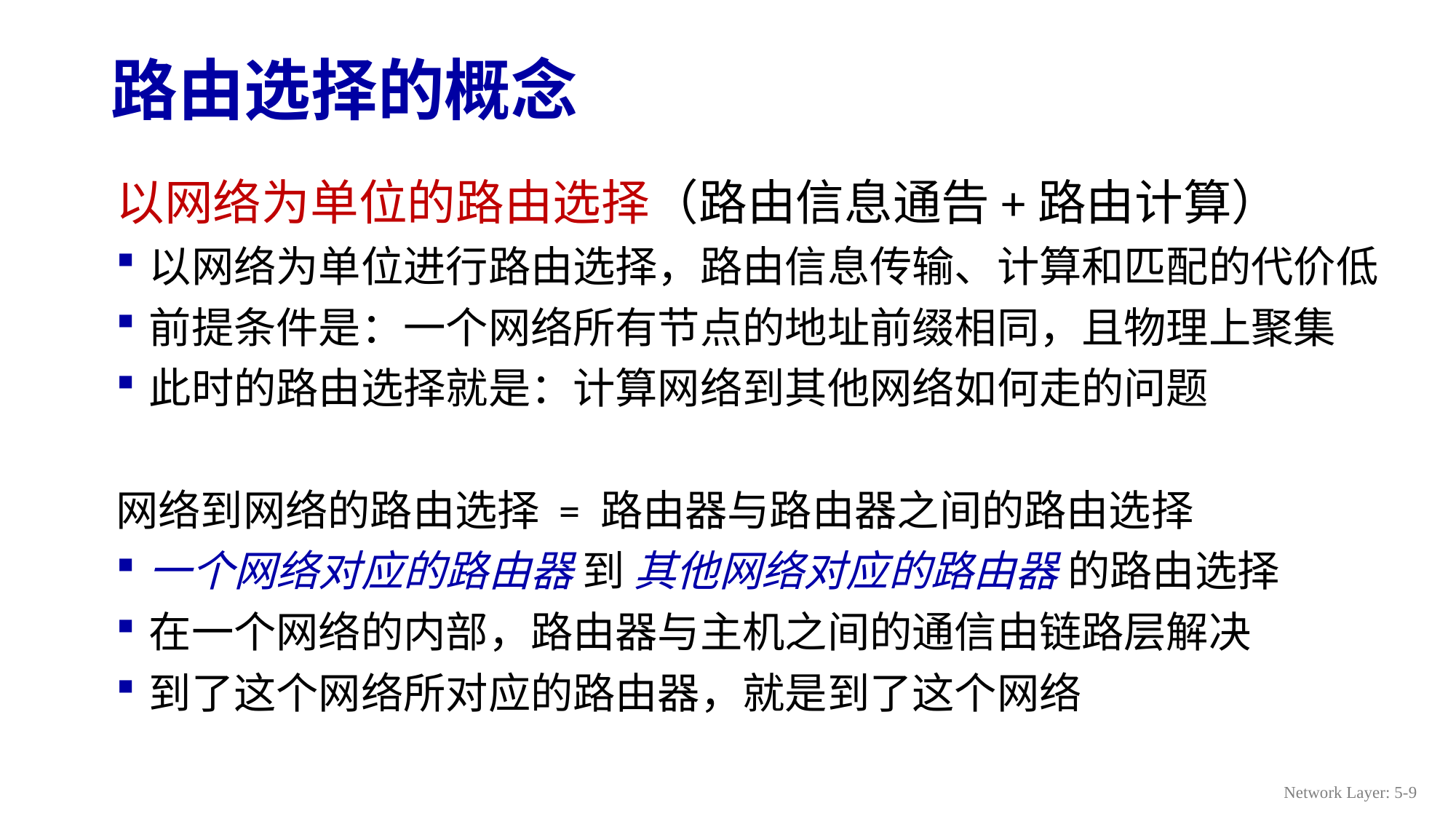

# 路由选择的概念
以网络为单位的路由选择（路由信息通告+路由计算）
以网络为单位进行路由选择，路由信息传输、计算和匹配的代价低
前提条件是：一个网络所有节点的地址前缀相同，且物理上聚集
此时的路由选择就是：计算网络到其他网络如何走的问题

网络到网络的路由选择 = 路由器与路由器之间的路由选择
一个网络对应的路由器 到 其他网络对应的路由器 的路由选择
在一个网络的内部，路由器与主机之间的通信由链路层解决
到了这个网络所对应的路由器，就是到了这个网络
Network Layer: 5-9